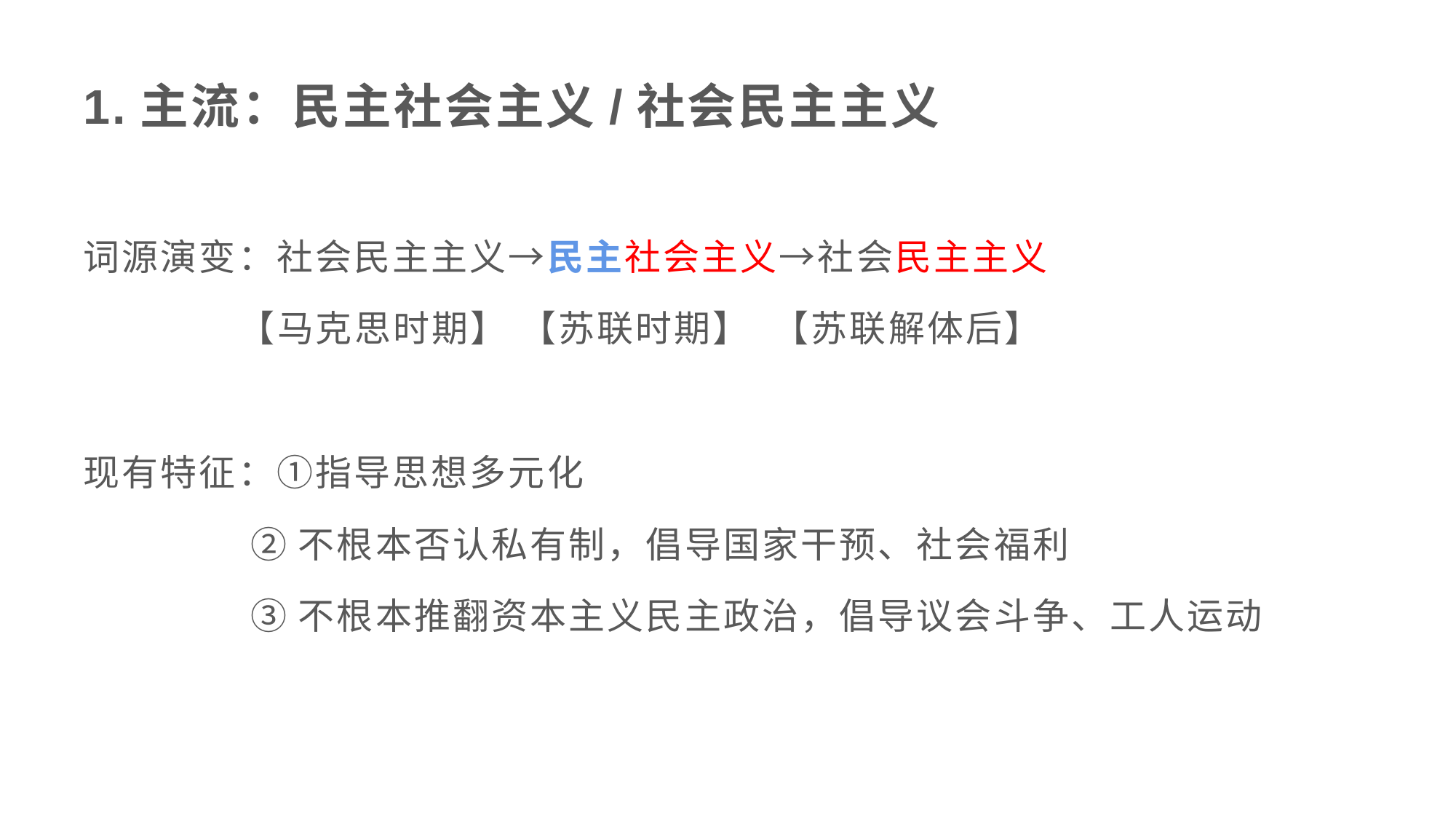

1.主流：民主社会主义/社会民主主义

词源演变：社会民主主义→民主社会主义→社会民主主义
              【马克思时期】 【苏联时期】  【苏联解体后】

现有特征：①指导思想多元化
                ②不根本否认私有制，倡导国家干预、社会福利
                ③不根本推翻资本主义民主政治，倡导议会斗争、工人运动